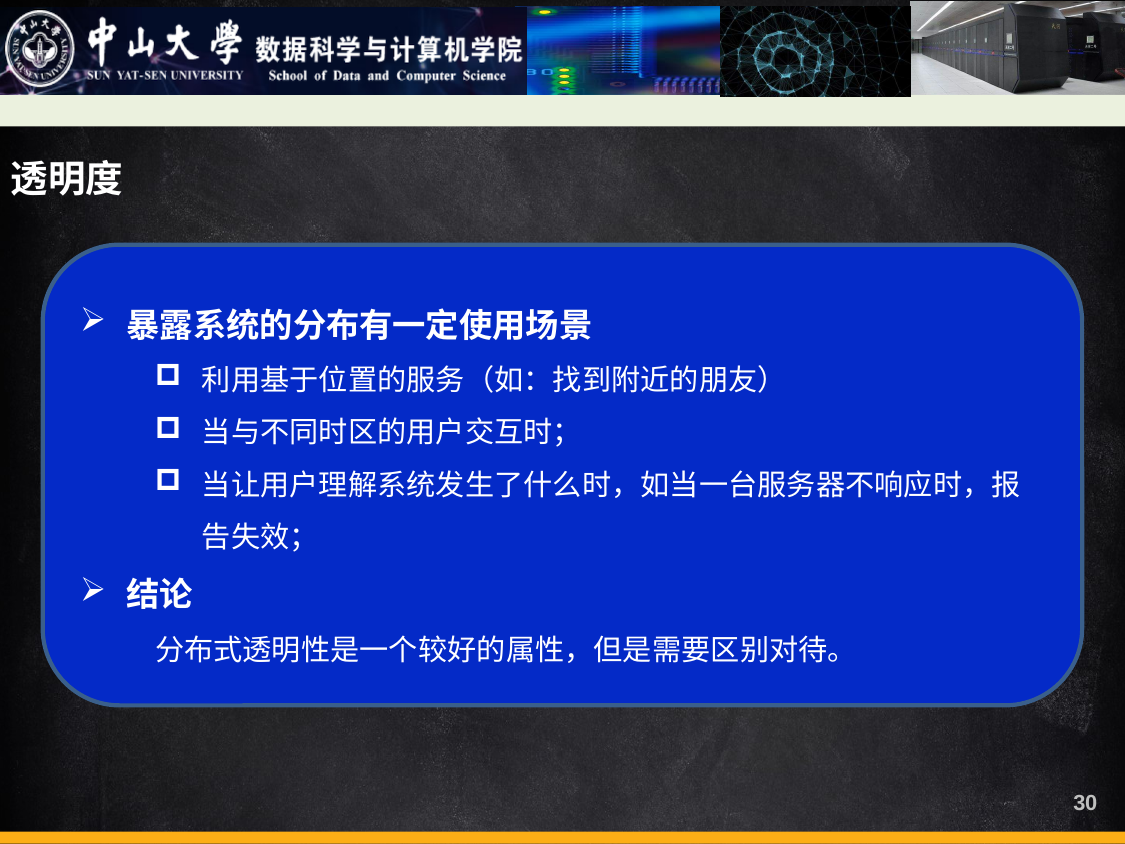

透明度
暴露系统的分布有一定使用场景
利用基于位置的服务（如：找到附近的朋友）
当与不同时区的用户交互时；
当让用户理解系统发生了什么时，如当一台服务器不响应时，报告失效；
结论
分布式透明性是一个较好的属性，但是需要区别对待。